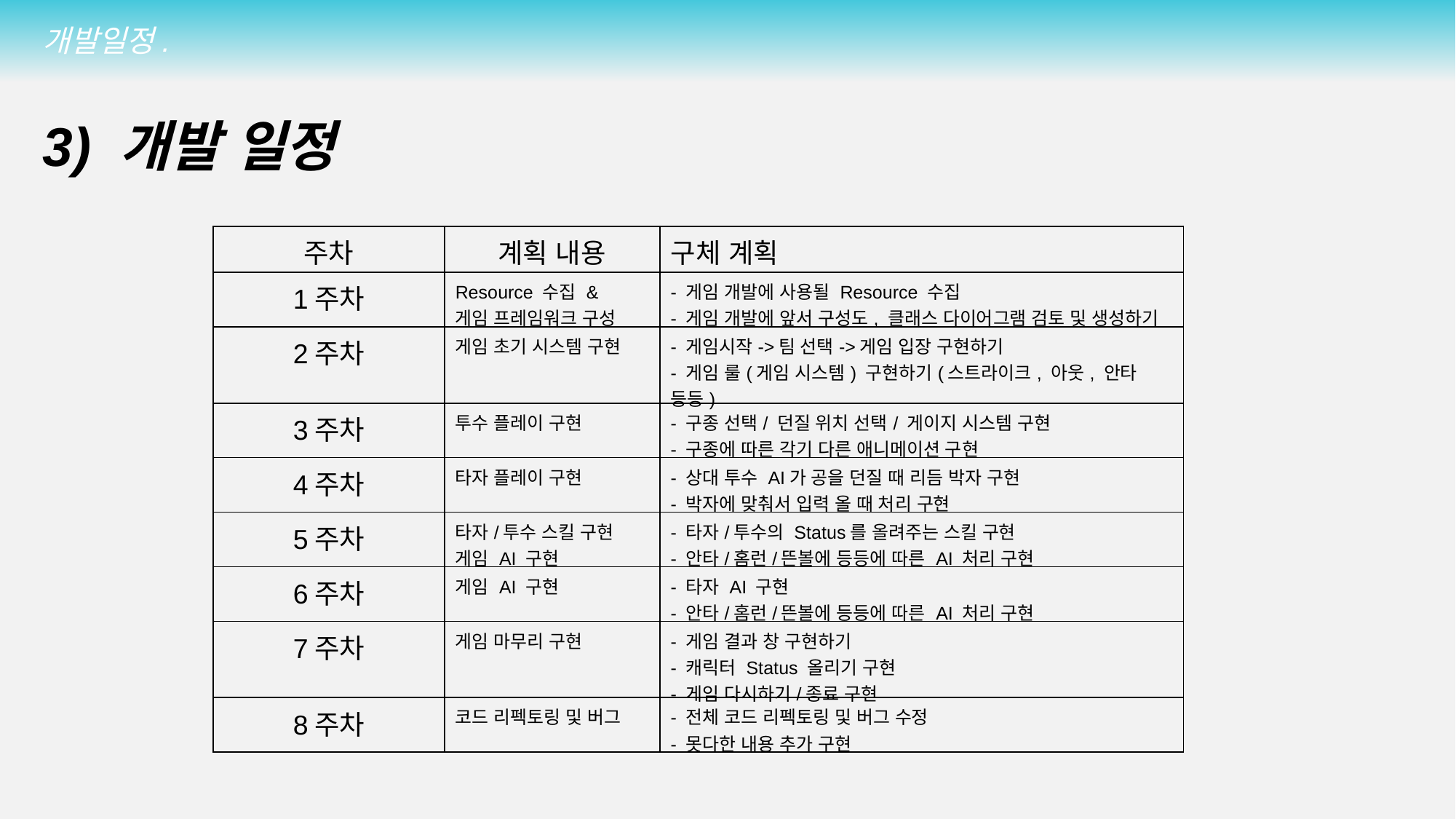

개발일정.
3) 개발 일정

| 주차 | 계획 내용 | 구체 계획 |
| --- | --- | --- |
| 1주차 | Resource 수집 & 게임 프레임워크 구성 | - 게임 개발에 사용될 Resource 수집 - 게임 개발에 앞서 구성도, 클래스 다이어그램 검토 및 생성하기 |
| 2주차 | 게임 초기 시스템 구현 | - 게임시작->팀 선택->게임 입장 구현하기 - 게임 룰(게임 시스템) 구현하기(스트라이크, 아웃, 안타 등등) |
| 3주차 | 투수 플레이 구현 | - 구종 선택/ 던질 위치 선택/ 게이지 시스템 구현 - 구종에 따른 각기 다른 애니메이션 구현 |
| 4주차 | 타자 플레이 구현 | - 상대 투수 AI가 공을 던질 때 리듬 박자 구현 - 박자에 맞춰서 입력 올 때 처리 구현 |
| 5주차 | 타자/투수 스킬 구현 게임 AI 구현 | - 타자/투수의 Status를 올려주는 스킬 구현 - 안타/홈런/뜬볼에 등등에 따른 AI 처리 구현 |
| 6주차 | 게임 AI 구현 | - 타자 AI 구현 - 안타/홈런/뜬볼에 등등에 따른 AI 처리 구현 |
| 7주차 | 게임 마무리 구현 | - 게임 결과 창 구현하기 - 캐릭터 Status 올리기 구현 - 게임 다시하기/종료 구현 |
| 8주차 | 코드 리펙토링 및 버그 | - 전체 코드 리펙토링 및 버그 수정 - 못다한 내용 추가 구현 |